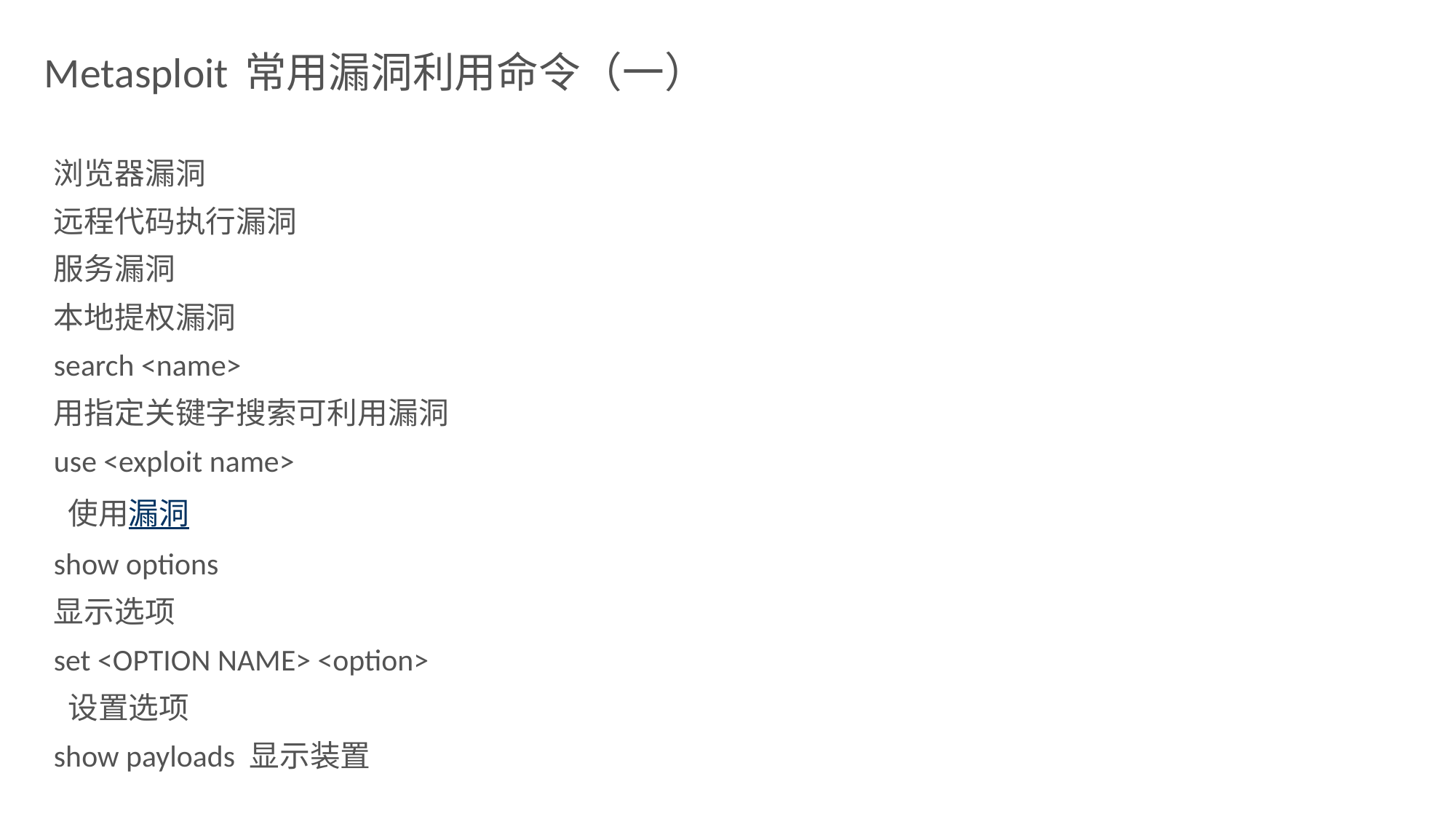

Metasploit 常用漏洞利用命令（一）
浏览器漏洞
远程代码执行漏洞
服务漏洞
本地提权漏洞
search <name>
用指定关键字搜索可利用漏洞
use <exploit name>
 使用漏洞
show options
显示选项
set <OPTION NAME> <option>
 设置选项
show payloads 显示装置